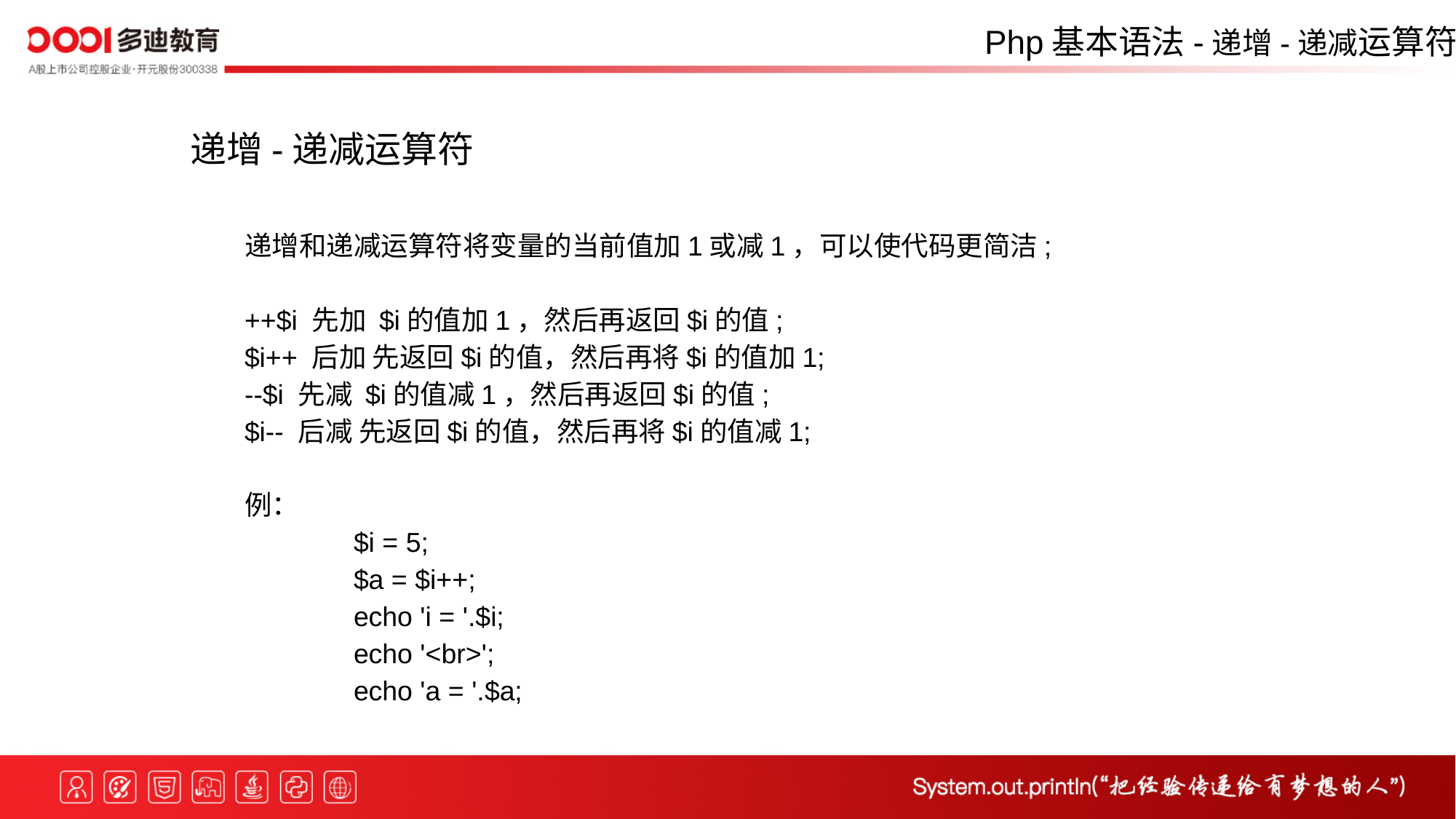

Php基本语法-递增-递减运算符
递增-递减运算符

递增和递减运算符将变量的当前值加1或减1，可以使代码更简洁;

++$i 先加 $i的值加1，然后再返回$i的值;
$i++ 后加 先返回$i的值，然后再将$i的值加1;
--$i 先减 $i的值减1，然后再返回$i的值;
$i-- 后减 先返回$i的值，然后再将$i的值减1;

例：
	$i = 5;
	$a = $i++;
	echo 'i = '.$i;
	echo '<br>';
	echo 'a = '.$a;